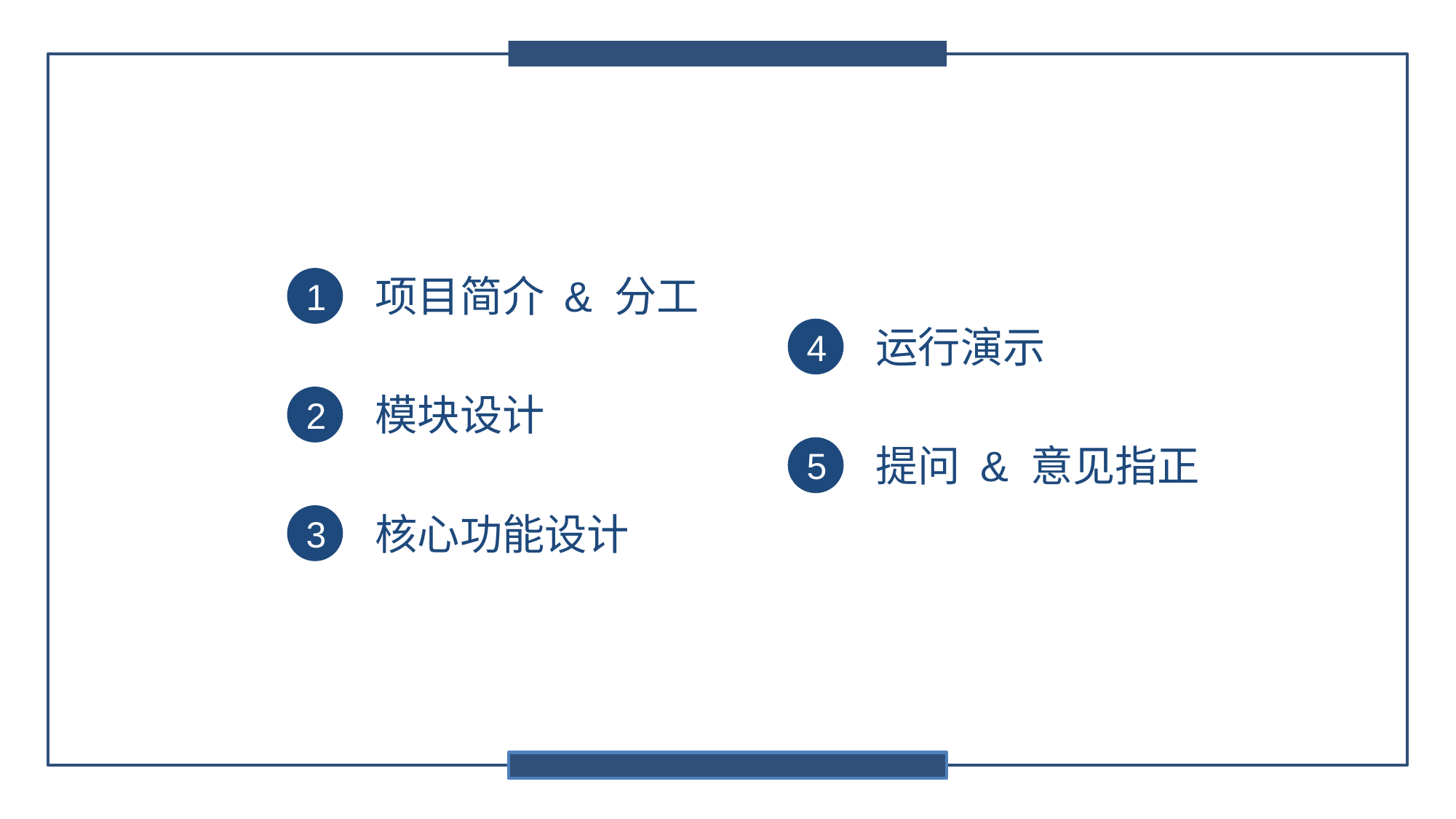

CONTENTS
项目简介 & 分工
1
运行演示
4
模块设计
2
提问 & 意见指正
5
核心功能设计
3